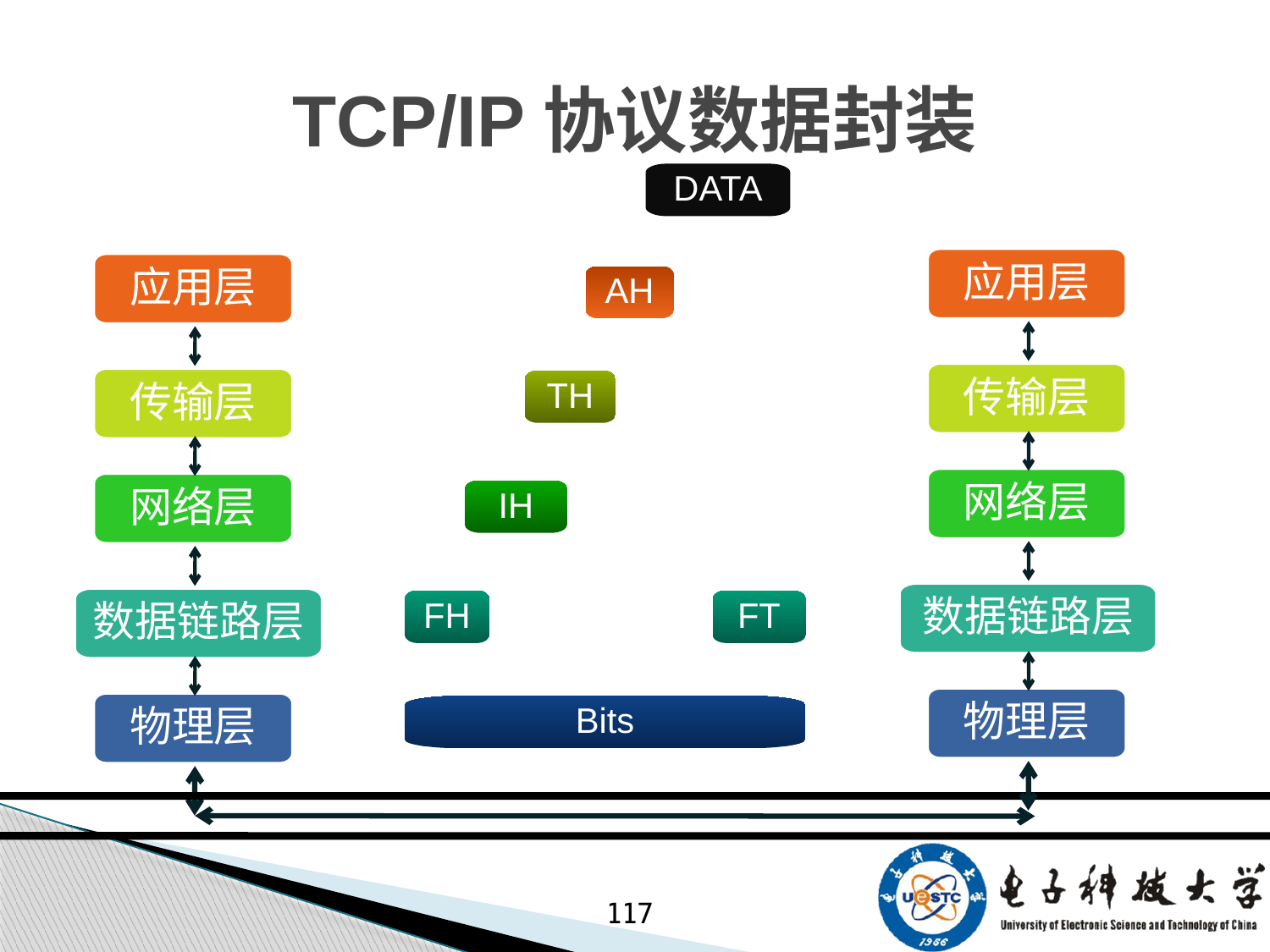

# TCP/IP协议数据封装
DATA
应用层
应用层
AH
传输层
传输层
TH
网络层
网络层
IH
数据链路层
数据链路层
FH
FT
物理层
物理层
Bits

117